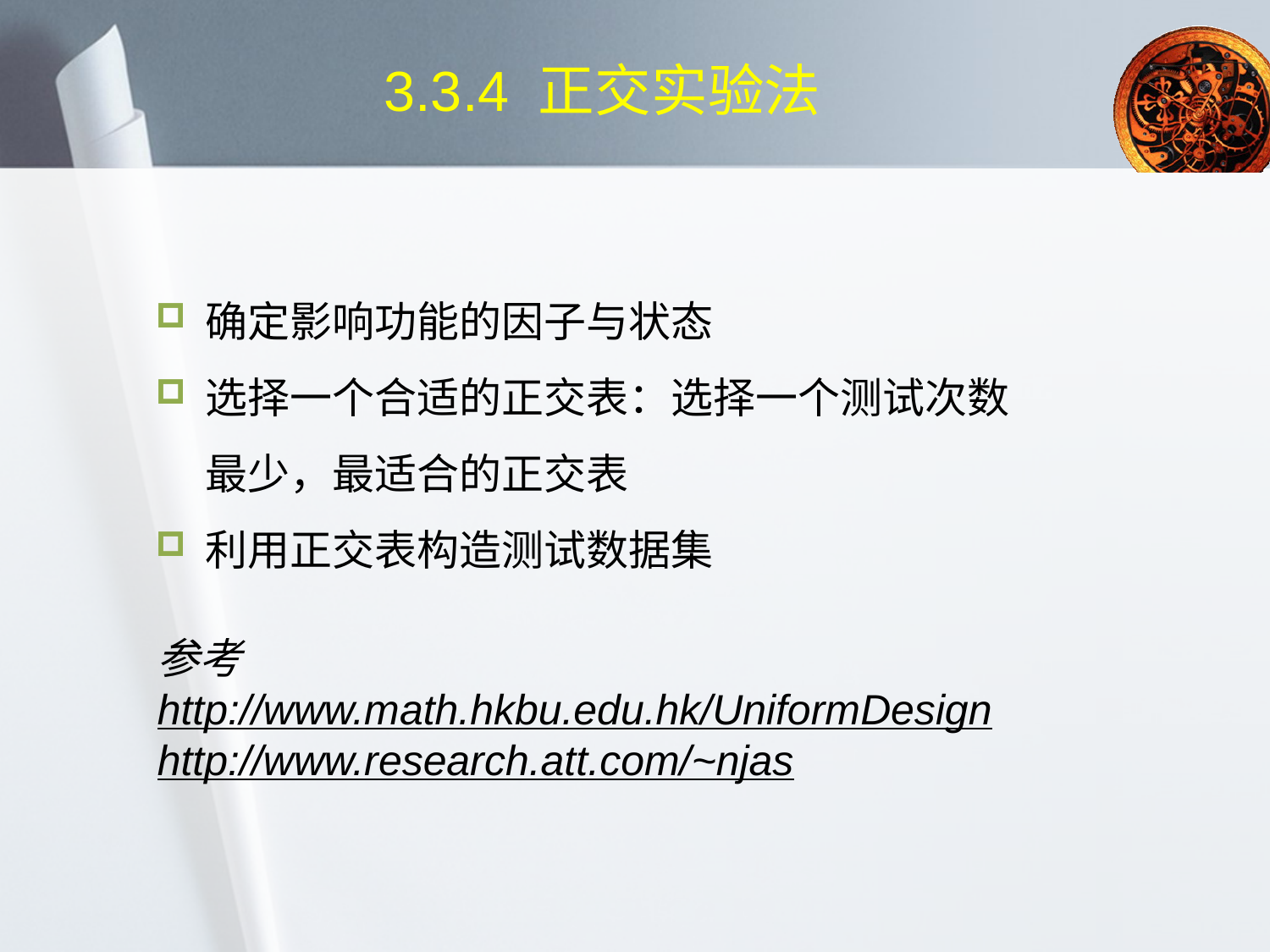

# 3.3.4 正交实验法
确定影响功能的因子与状态
选择一个合适的正交表：选择一个测试次数最少，最适合的正交表
利用正交表构造测试数据集
参考
http://www.math.hkbu.edu.hk/UniformDesign
http://www.research.att.com/~njas